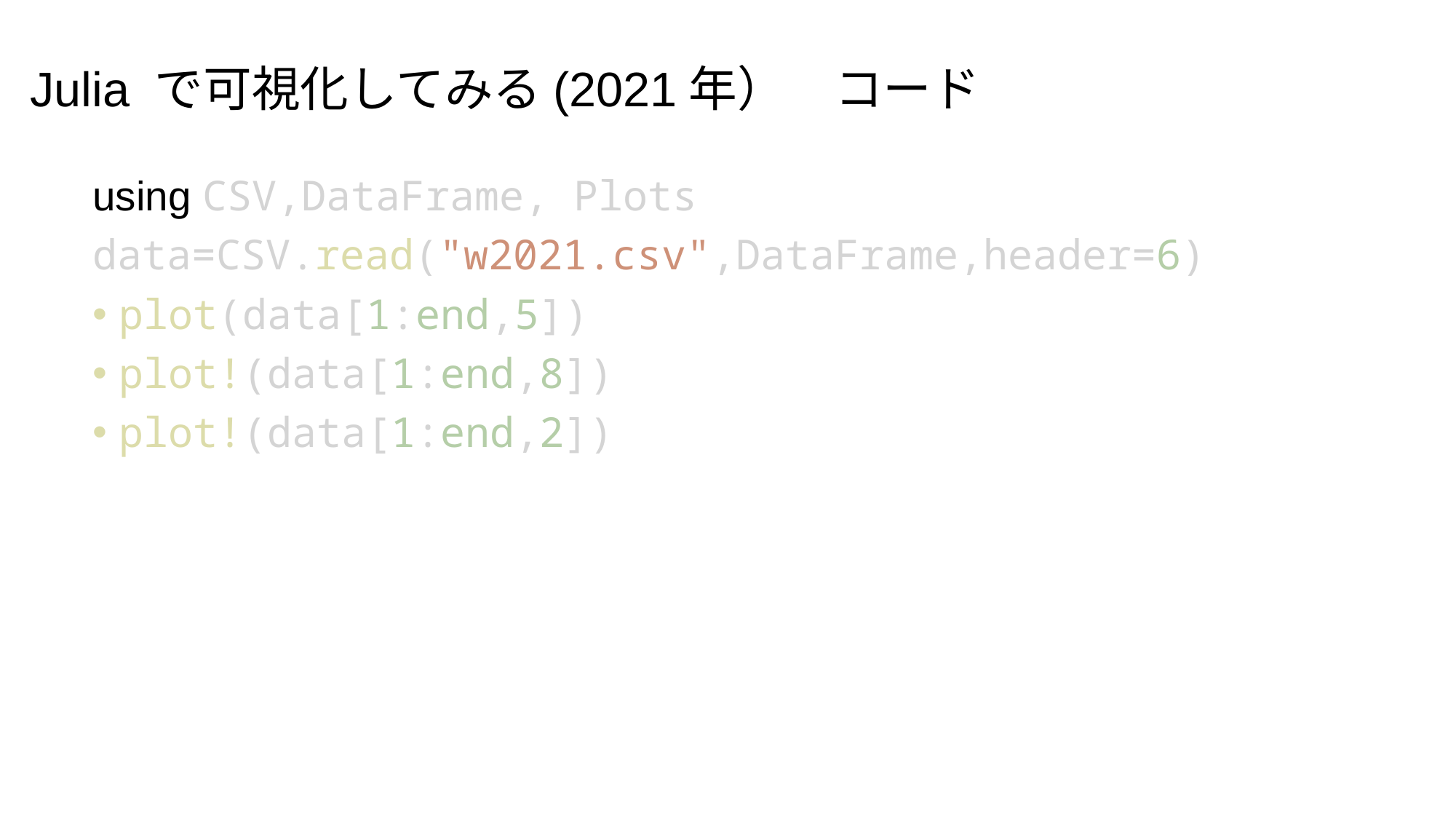

# Julia で可視化してみる(2021年）　コード
using CSV,DataFrame, Plots
data=CSV.read("w2021.csv",DataFrame,header=6)
plot(data[1:end,5])
plot!(data[1:end,8])
plot!(data[1:end,2])